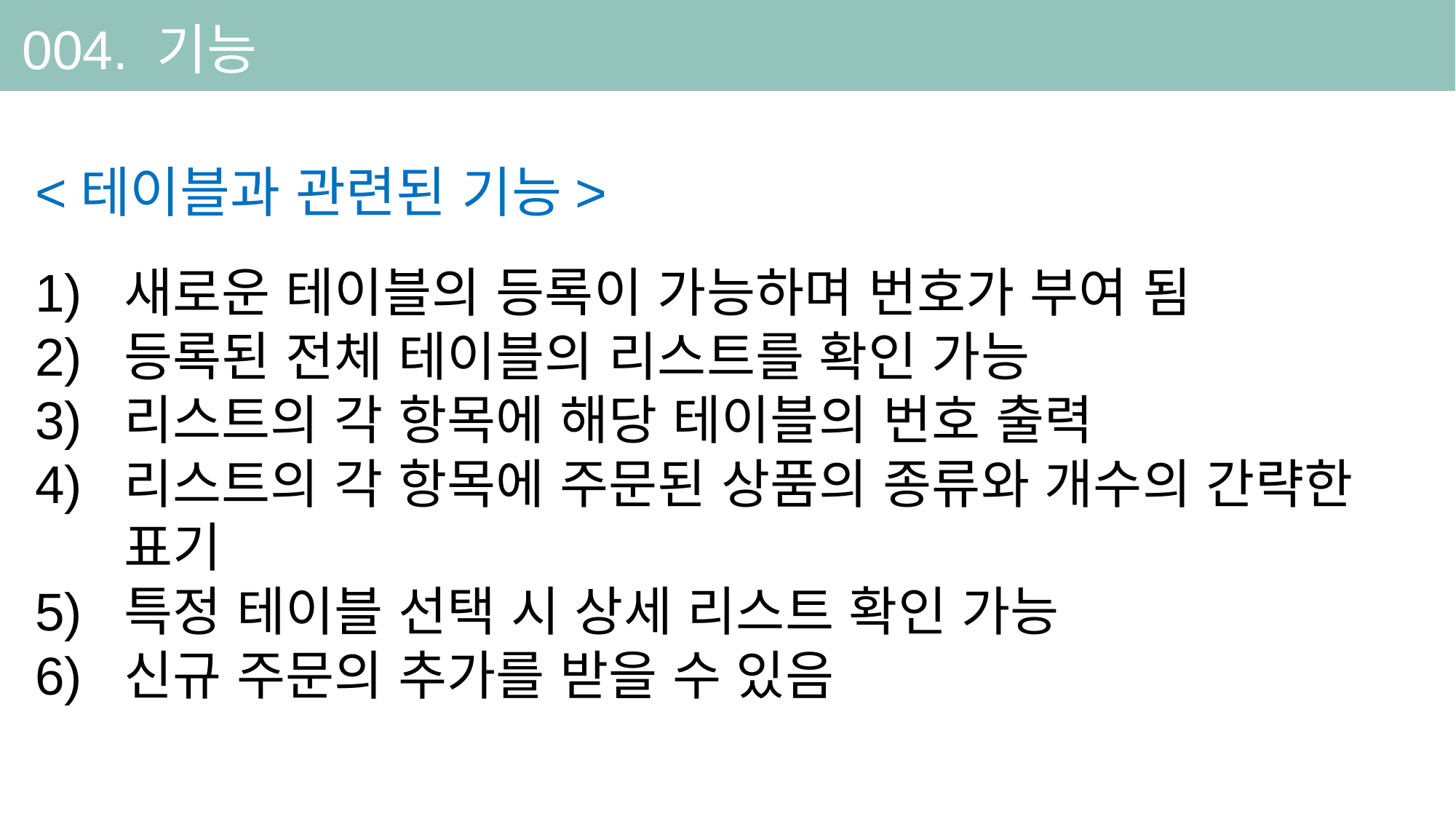

004. 기능

<테이블과 관련된 기능>

새로운 테이블의 등록이 가능하며 번호가 부여 됨
등록된 전체 테이블의 리스트를 확인 가능
리스트의 각 항목에 해당 테이블의 번호 출력
리스트의 각 항목에 주문된 상품의 종류와 개수의 간략한 표기
특정 테이블 선택 시 상세 리스트 확인 가능
신규 주문의 추가를 받을 수 있음